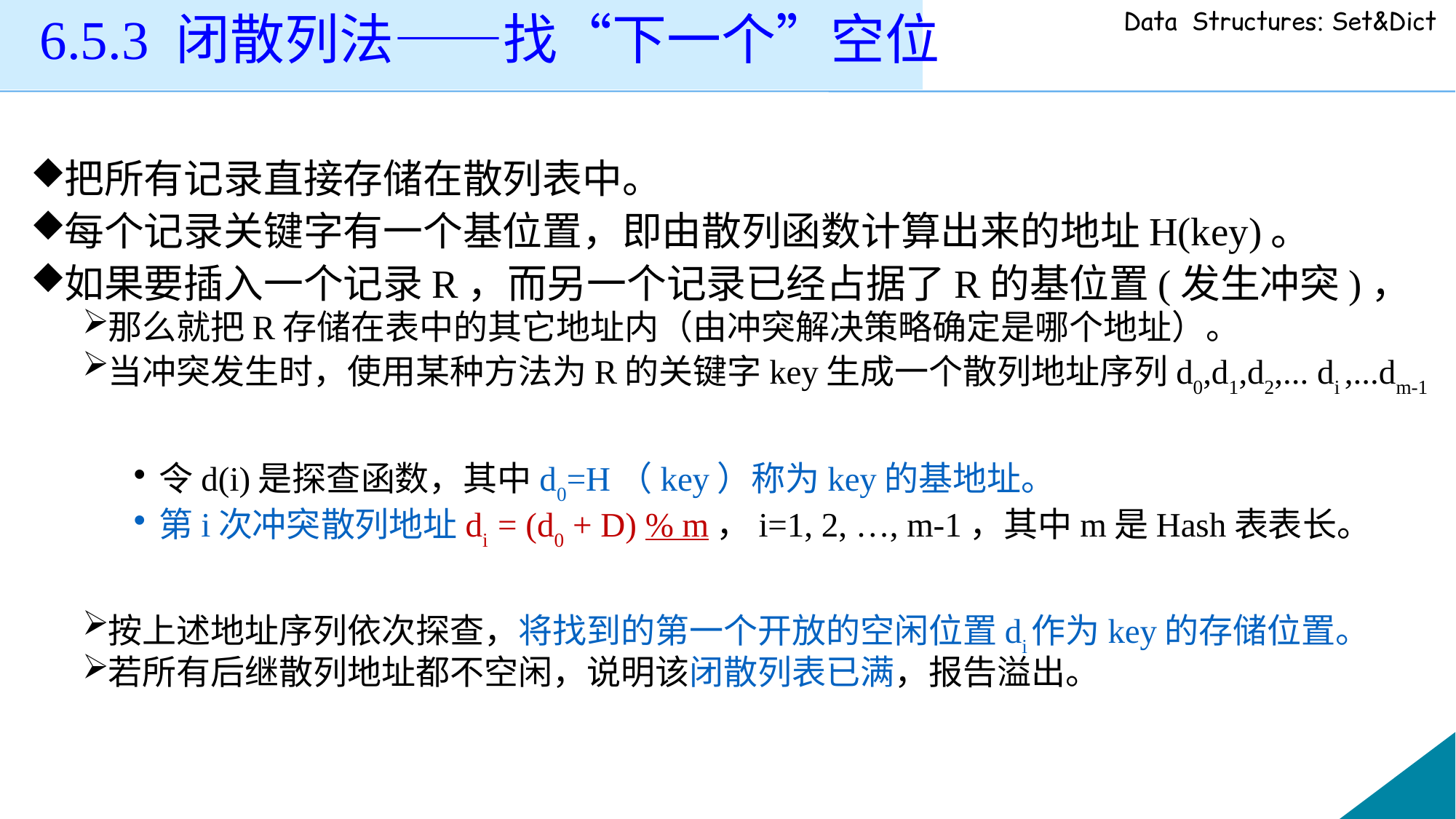

6.5.3 闭散列法——找“下一个”空位
把所有记录直接存储在散列表中。
每个记录关键字有一个基位置，即由散列函数计算出来的地址H(key)。
如果要插入一个记录R，而另一个记录已经占据了R的基位置(发生冲突)，
那么就把R存储在表中的其它地址内（由冲突解决策略确定是哪个地址）。
当冲突发生时，使用某种方法为R的关键字key生成一个散列地址序列d0,d1,d2,... di ,...dm-1

令d(i)是探查函数，其中d0=H（key）称为key的基地址。
第i次冲突散列地址di  = (d0 + D) % m，i=1, 2, …, m-1，其中m是Hash表表长。

按上述地址序列依次探查，将找到的第一个开放的空闲位置di作为key的存储位置。
若所有后继散列地址都不空闲，说明该闭散列表已满，报告溢出。